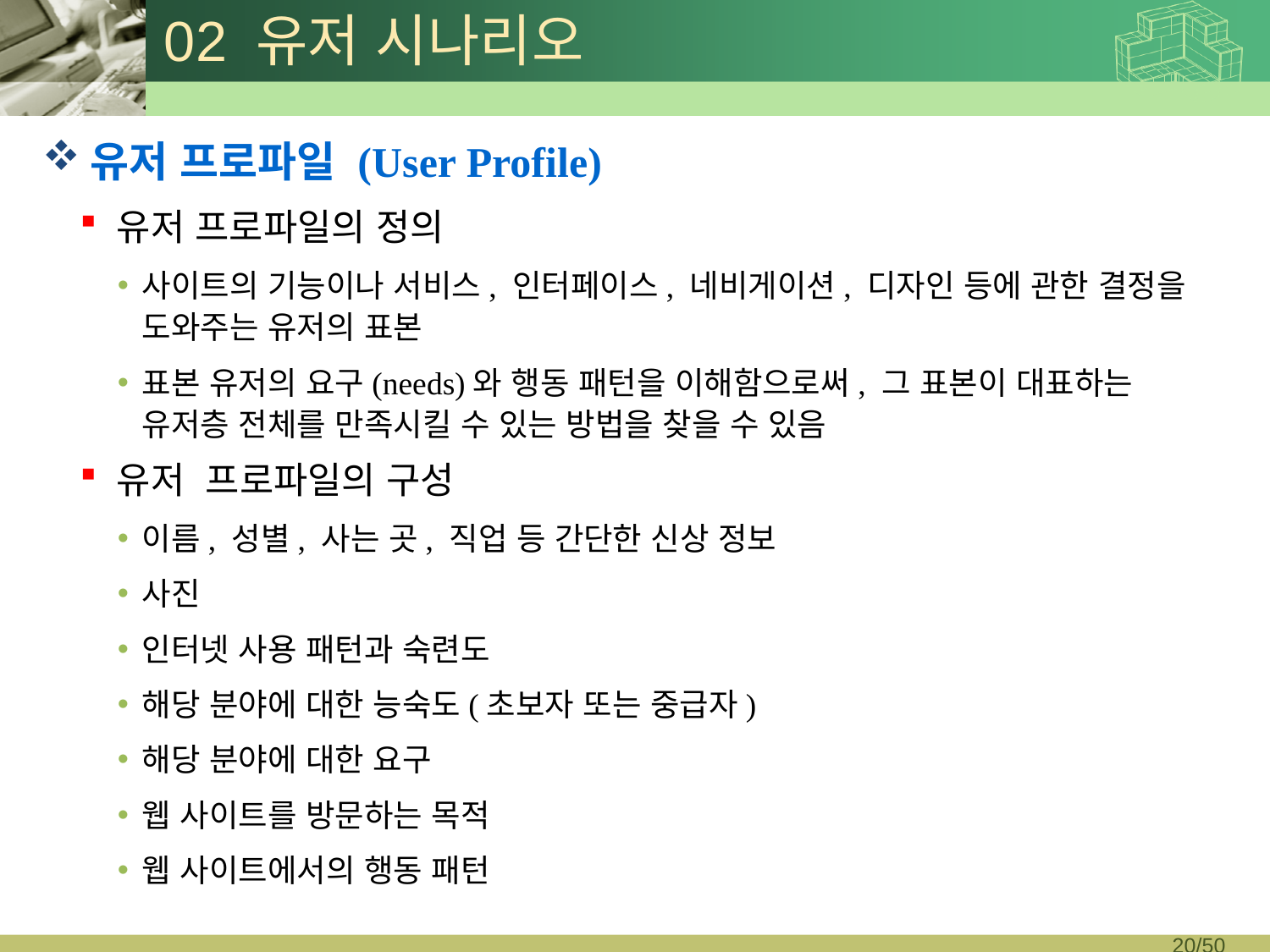

# 02 유저 시나리오
유저 프로파일 (User Profile)
유저 프로파일의 정의
사이트의 기능이나 서비스, 인터페이스, 네비게이션, 디자인 등에 관한 결정을 도와주는 유저의 표본
표본 유저의 요구(needs)와 행동 패턴을 이해함으로써, 그 표본이 대표하는 유저층 전체를 만족시킬 수 있는 방법을 찾을 수 있음
유저  프로파일의 구성
이름, 성별, 사는 곳, 직업 등 간단한 신상 정보
사진
인터넷 사용 패턴과 숙련도
해당 분야에 대한 능숙도(초보자 또는 중급자)
해당 분야에 대한 요구
웹 사이트를 방문하는 목적
웹 사이트에서의 행동 패턴